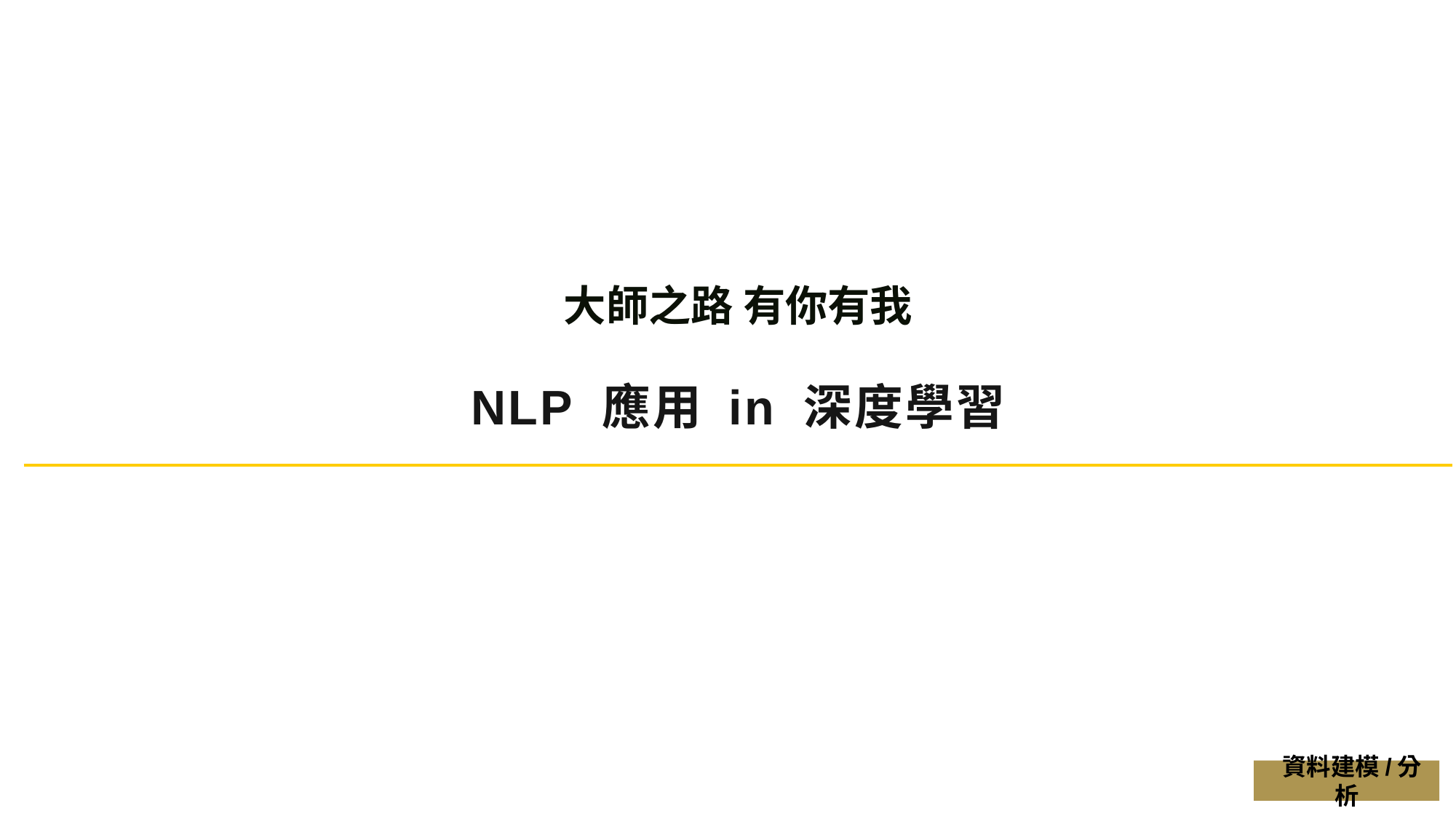

# 大師之路 有你有我
NLP 應用 in 深度學習
 資料建模/分析